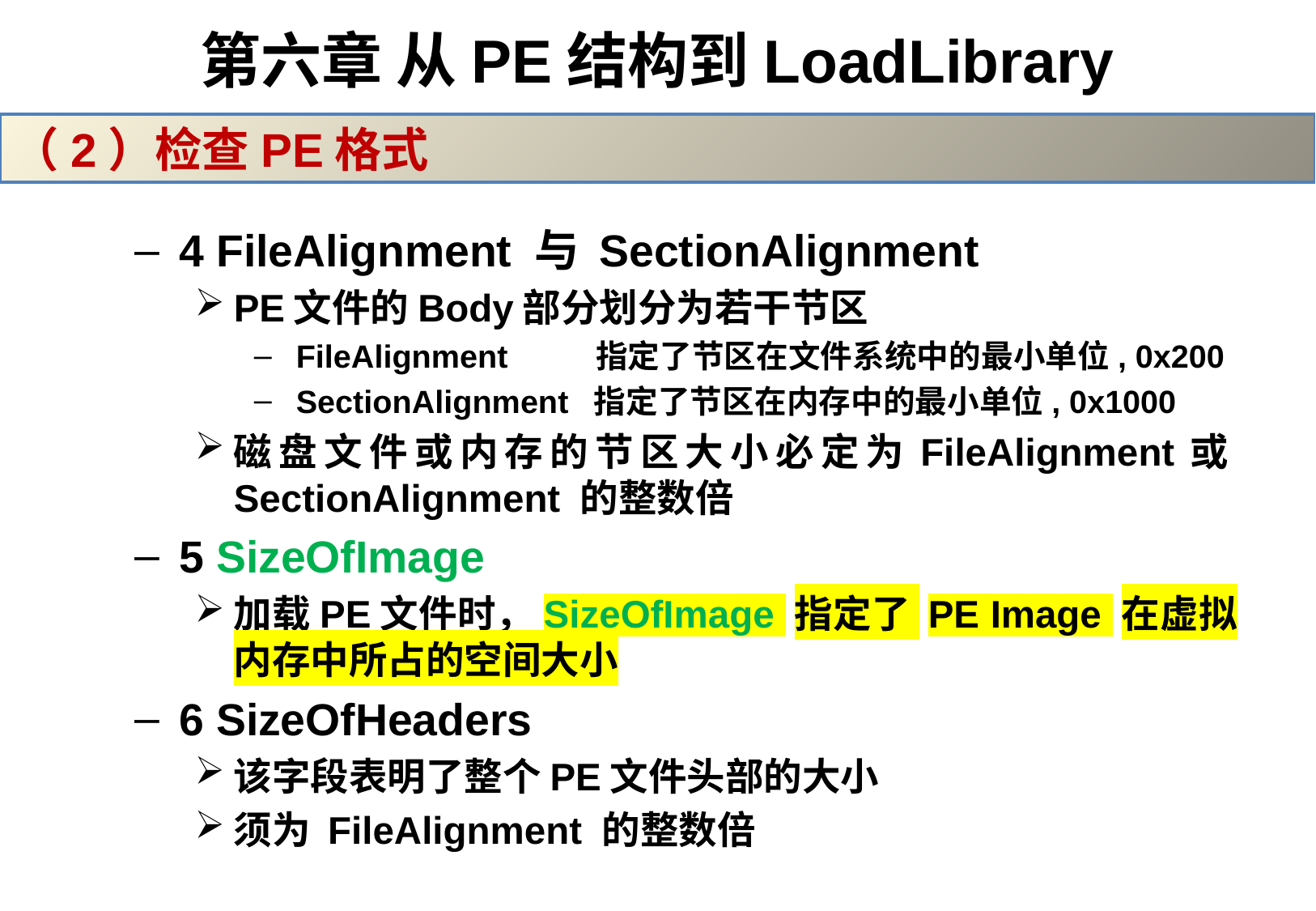

# 第六章 从PE结构到LoadLibrary
（2）检查PE格式
4 FileAlignment 与 SectionAlignment
PE文件的Body部分划分为若干节区
FileAlignment         指定了节区在文件系统中的最小单位, 0x200
SectionAlignment  指定了节区在内存中的最小单位, 0x1000
磁盘文件或内存的节区大小必定为FileAlignment或SectionAlignment 的整数倍
5 SizeOfImage
加载PE文件时，SizeOfImage 指定了 PE Image 在虚拟内存中所占的空间大小
6 SizeOfHeaders
该字段表明了整个PE文件头部的大小
须为 FileAlignment 的整数倍